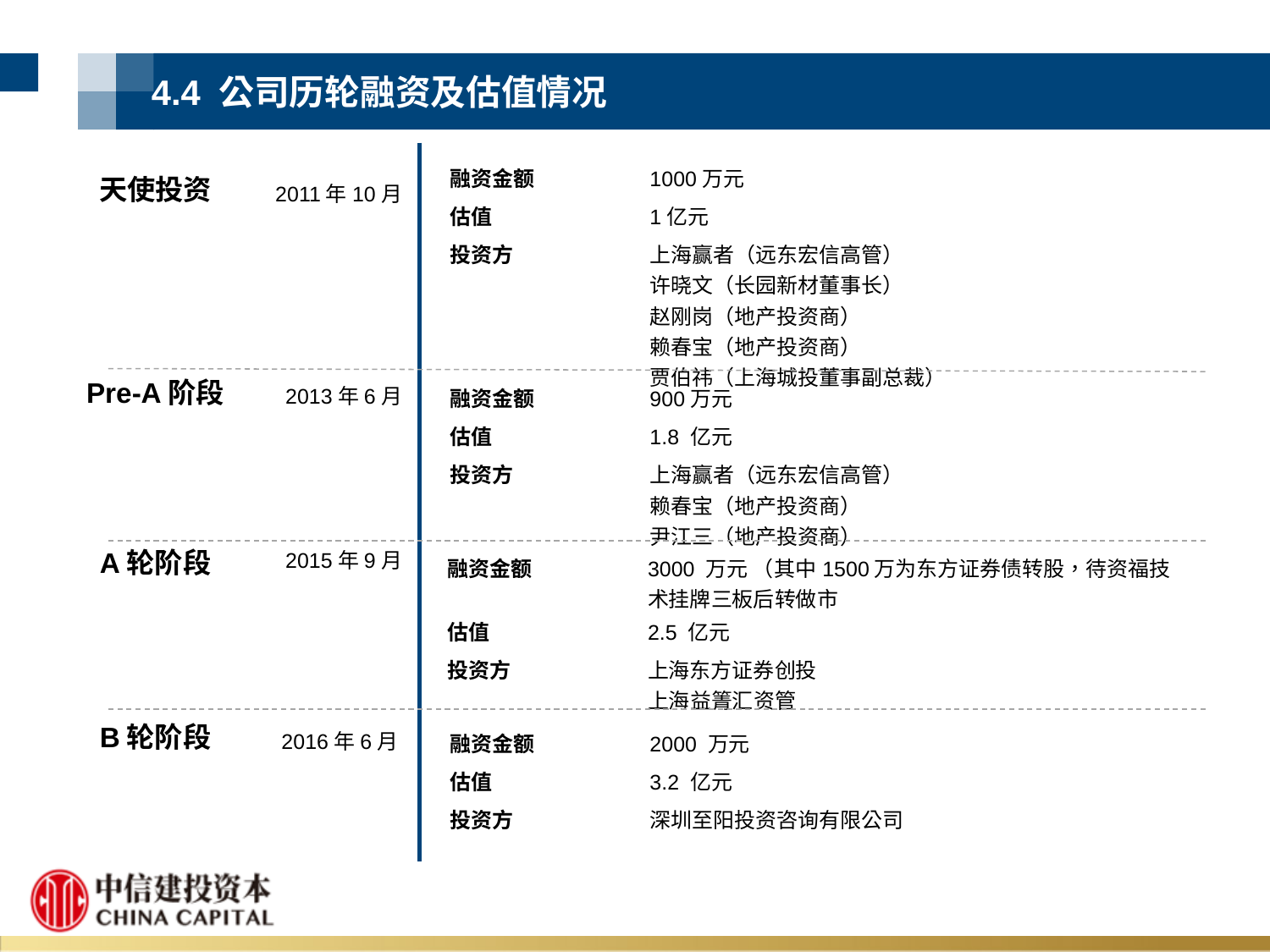

4.4 公司历轮融资及估值情况
| 融资金额 | 1000万元 |
| --- | --- |
| 估值 | 1亿元 |
| 投资方 | 上海赢者（远东宏信高管） 许晓文（长园新材董事长） 赵刚岗（地产投资商） 赖春宝（地产投资商） 贾伯祎（上海城投董事副总裁） |
天使投资
2011年10月
Pre-A阶段
| 融资金额 | 900万元 |
| --- | --- |
| 估值 | 1.8 亿元 |
| 投资方 | 上海赢者（远东宏信高管） 赖春宝（地产投资商） 尹江三（地产投资商） |
2013年6月
A轮阶段
2015年9月
| 融资金额 | 3000 万元 （其中1500万为东方证券债转股，待资福技术挂牌三板后转做市 |
| --- | --- |
| 估值 | 2.5 亿元 |
| 投资方 | 上海东方证券创投 上海益箐汇资管 |
B轮阶段
| 融资金额 | 2000 万元 |
| --- | --- |
| 估值 | 3.2 亿元 |
| 投资方 | 深圳至阳投资咨询有限公司 |
2016年6月